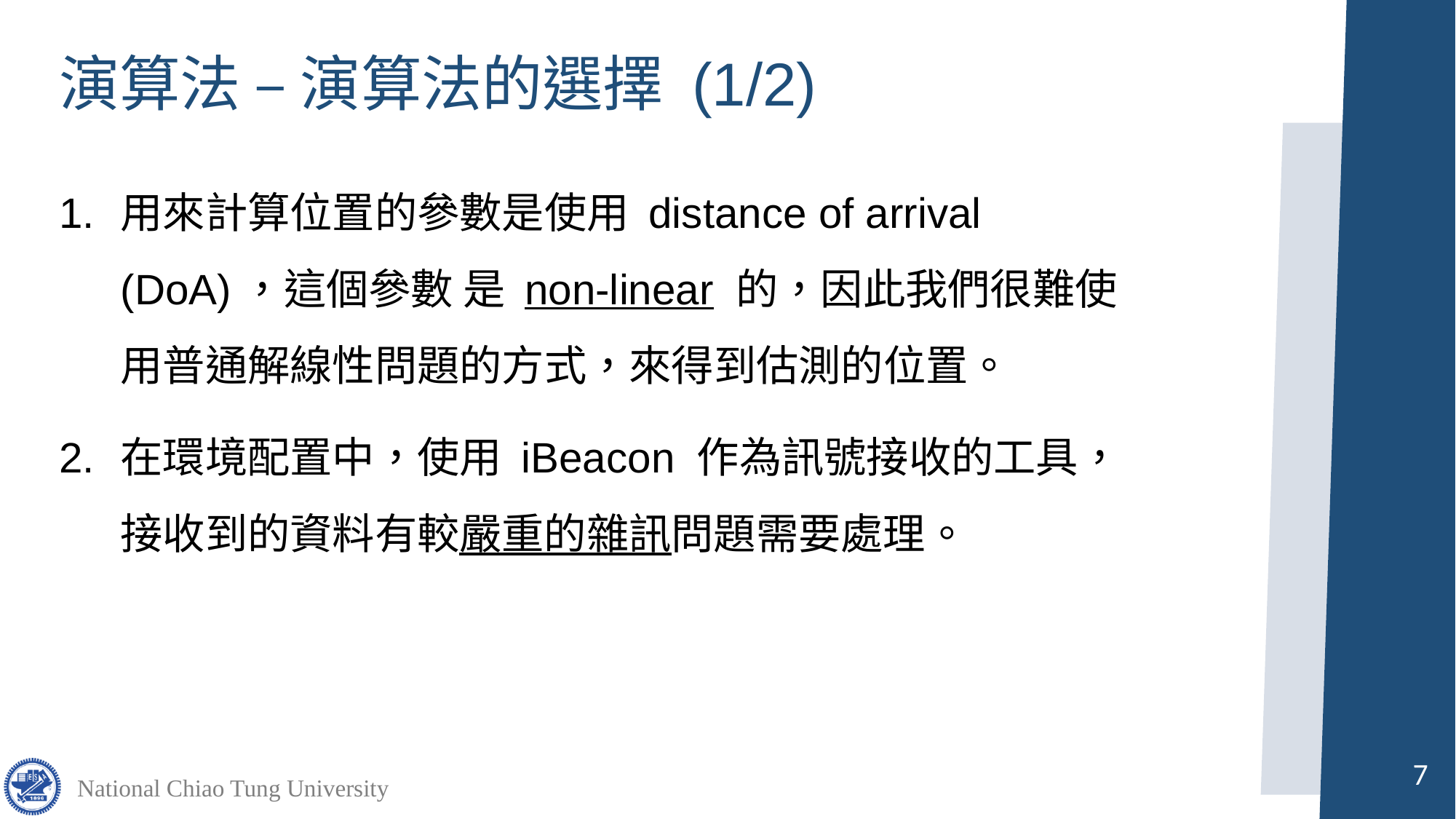

# 演算法 – 演算法的選擇 (1/2)
用來計算位置的參數是使用 distance of arrival (DoA)，這個參數 是 non-linear 的，因此我們很難使用普通解線性問題的方式，來得到估測的位置。
在環境配置中，使用 iBeacon 作為訊號接收的工具，接收到的資料有較嚴重的雜訊問題需要處理。

7